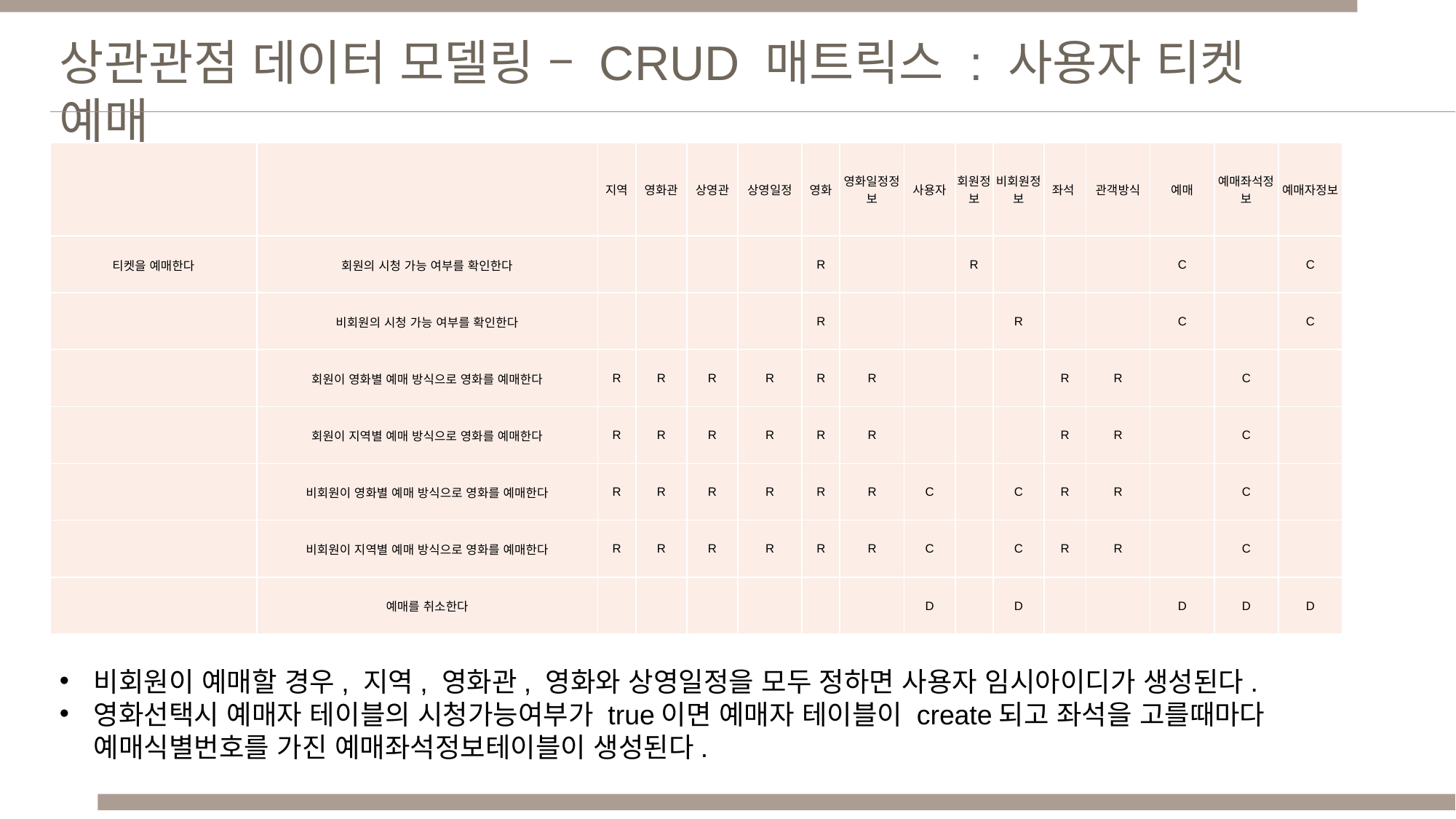

상관관점 데이터 모델링 – CRUD 매트릭스 : 사용자 티켓 예매
|  |  | 지역 | 영화관 | 상영관 | 상영일정 | 영화 | 영화일정정보 | 사용자 | 회원정보 | 비회원정보 | 좌석 | 관객방식 | 예매 | 예매좌석정보 | 예매자정보 |
| --- | --- | --- | --- | --- | --- | --- | --- | --- | --- | --- | --- | --- | --- | --- | --- |
| 티켓을 예매한다 | 회원의 시청 가능 여부를 확인한다 |  |  |  |  | R |  |  | R |  |  |  | C |  | C |
|  | 비회원의 시청 가능 여부를 확인한다 |  |  |  |  | R |  |  |  | R |  |  | C |  | C |
|  | 회원이 영화별 예매 방식으로 영화를 예매한다 | R | R | R | R | R | R |  |  |  | R | R |  | C |  |
|  | 회원이 지역별 예매 방식으로 영화를 예매한다 | R | R | R | R | R | R |  |  |  | R | R |  | C |  |
|  | 비회원이 영화별 예매 방식으로 영화를 예매한다 | R | R | R | R | R | R | C |  | C | R | R |  | C |  |
|  | 비회원이 지역별 예매 방식으로 영화를 예매한다 | R | R | R | R | R | R | C |  | C | R | R |  | C |  |
|  | 예매를 취소한다 |  |  |  |  |  |  | D |  | D |  |  | D | D | D |
고객의 결제 내역을 조회한다는 결제정보와 사용자 결제정보내역 세 테이블을 JOIN하여 정보를 검색합니다

비회원이 예매할 경우, 지역, 영화관, 영화와 상영일정을 모두 정하면 사용자 임시아이디가 생성된다.
영화선택시 예매자 테이블의 시청가능여부가 true이면 예매자 테이블이 create되고 좌석을 고를때마다 예매식별번호를 가진 예매좌석정보테이블이 생성된다.